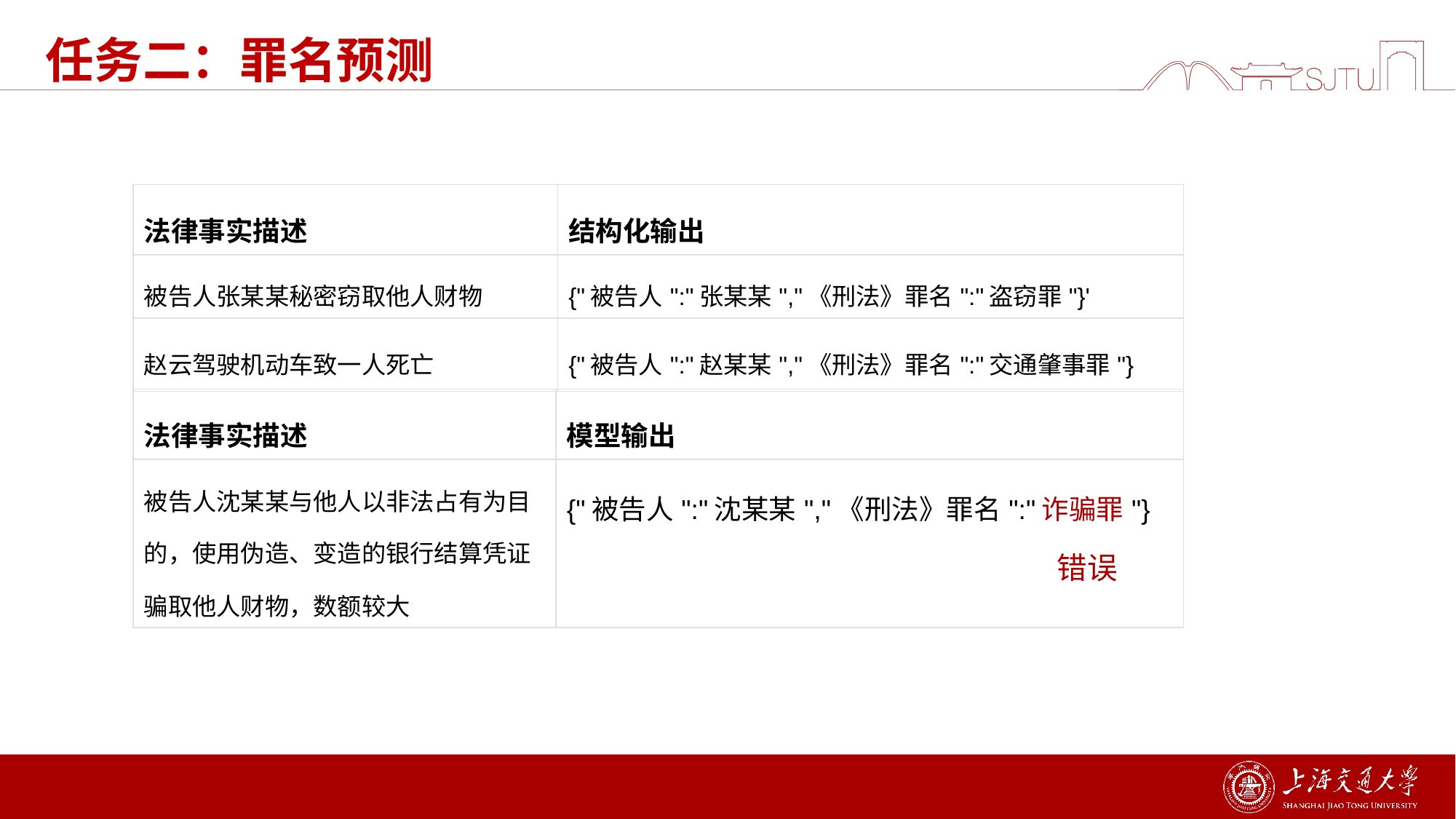

# 任务二：罪名预测
| 法律事实描述 | 结构化输出 |
| --- | --- |
| 被告人张某某秘密窃取他人财物 | {"被告人":"张某某","《刑法》罪名":"盗窃罪"}' |
| 赵云驾驶机动车致一人死亡 | {"被告人":"赵某某","《刑法》罪名":"交通肇事罪"} |
| 法律事实描述 | 模型输出 |
| --- | --- |
| 被告人沈某某与他人以非法占有为目的，使用伪造、变造的银行结算凭证骗取他人财物，数额较大 | {"被告人":"沈某某","《刑法》罪名":"诈骗罪"} |
错误